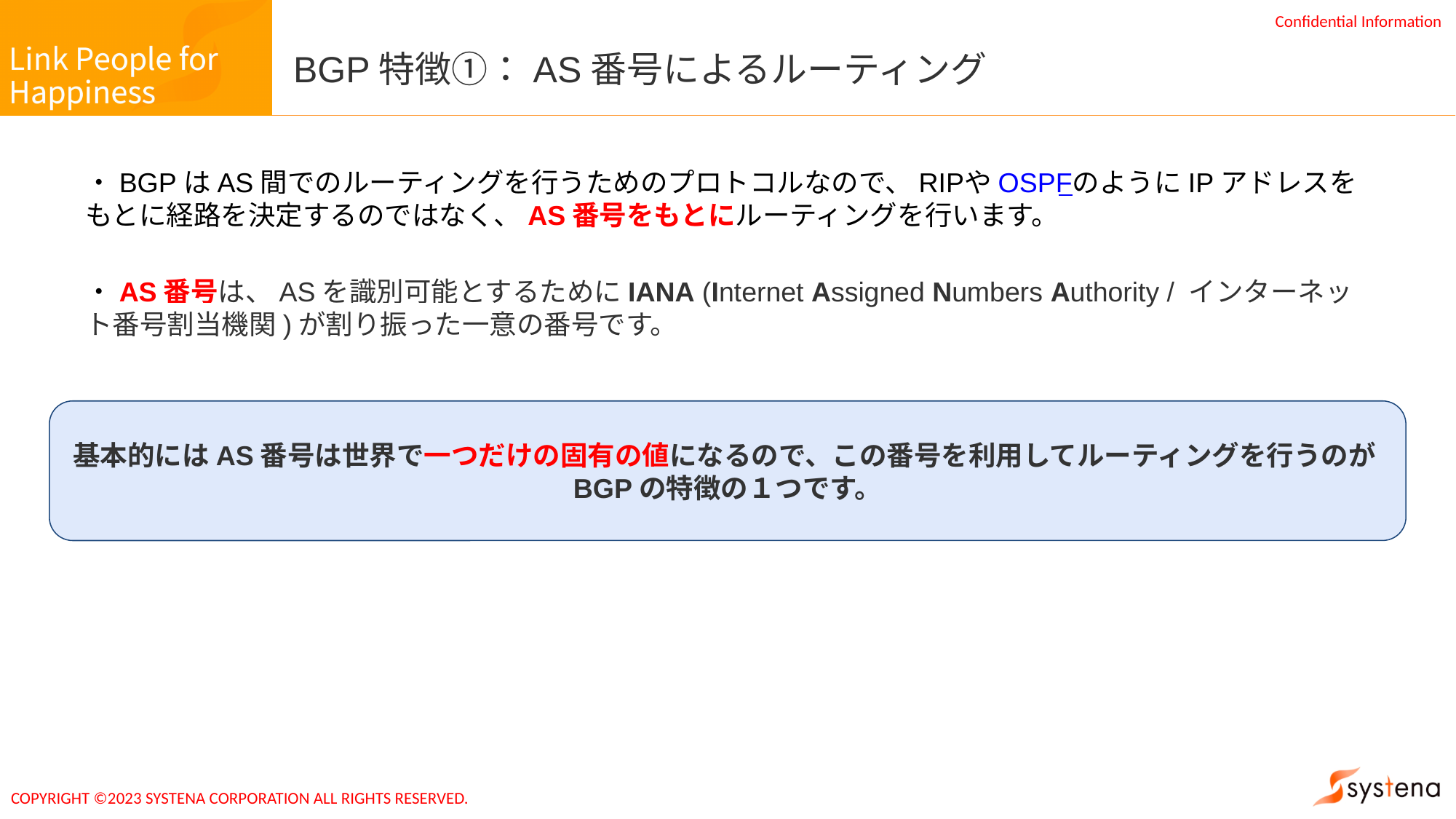

# BGP特徴①：AS番号によるルーティング
・BGPはAS間でのルーティングを行うためのプロトコルなので、RIPやOSPFのようにIPアドレスをもとに経路を決定するのではなく、AS番号をもとにルーティングを行います。

・AS番号は、ASを識別可能とするためにIANA (Internet Assigned Numbers Authority / インターネット番号割当機関)が割り振った一意の番号です。
基本的にはAS番号は世界で一つだけの固有の値になるので、この番号を利用してルーティングを行うのがBGPの特徴の１つです。